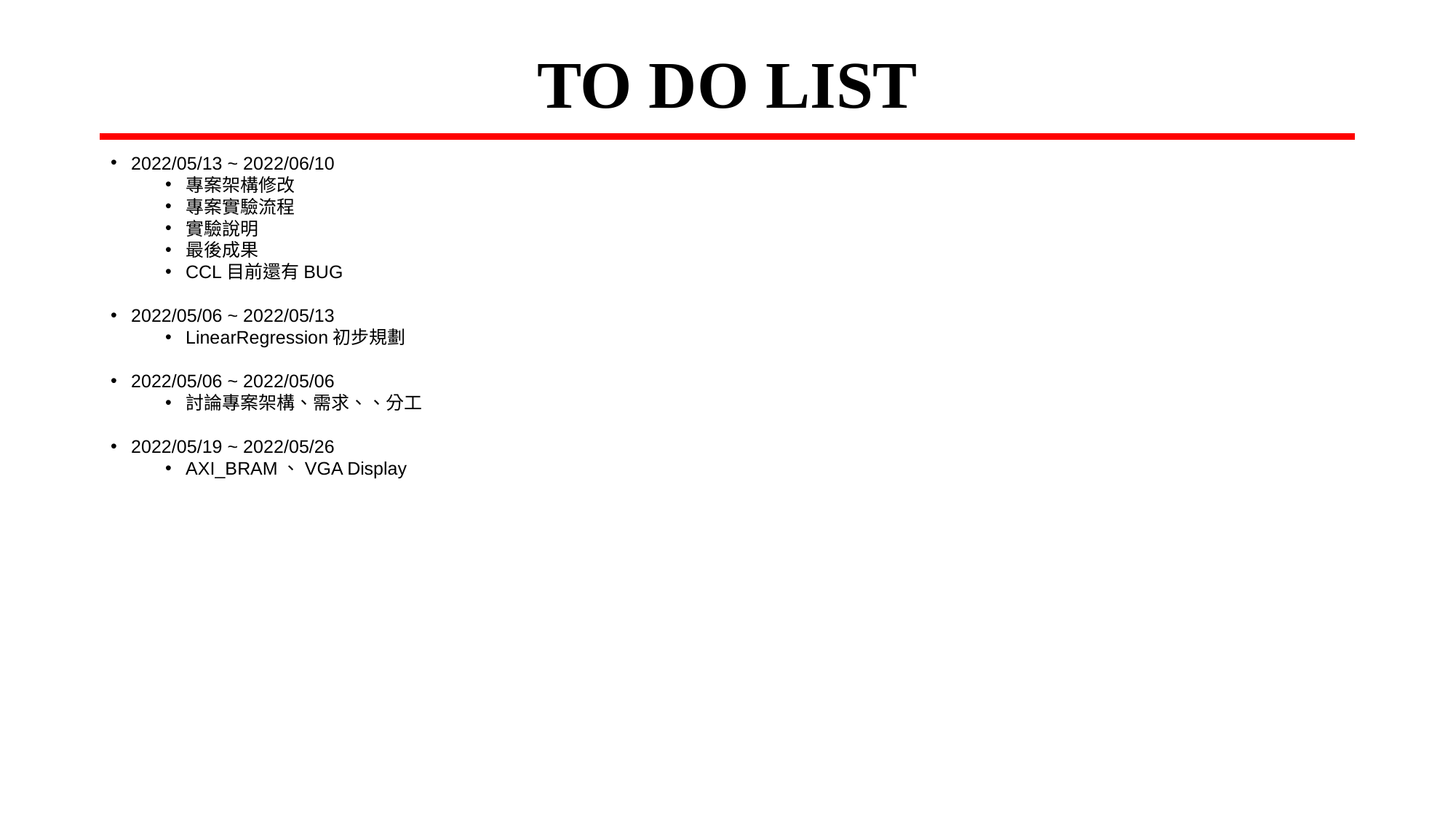

# TO DO LIST
2022/05/13 ~ 2022/06/10
專案架構修改
專案實驗流程
實驗說明
最後成果
CCL目前還有BUG

2022/05/06 ~ 2022/05/13
LinearRegression初步規劃

2022/05/06 ~ 2022/05/06
討論專案架構、需求、、分工

2022/05/19 ~ 2022/05/26
AXI_BRAM、VGA Display